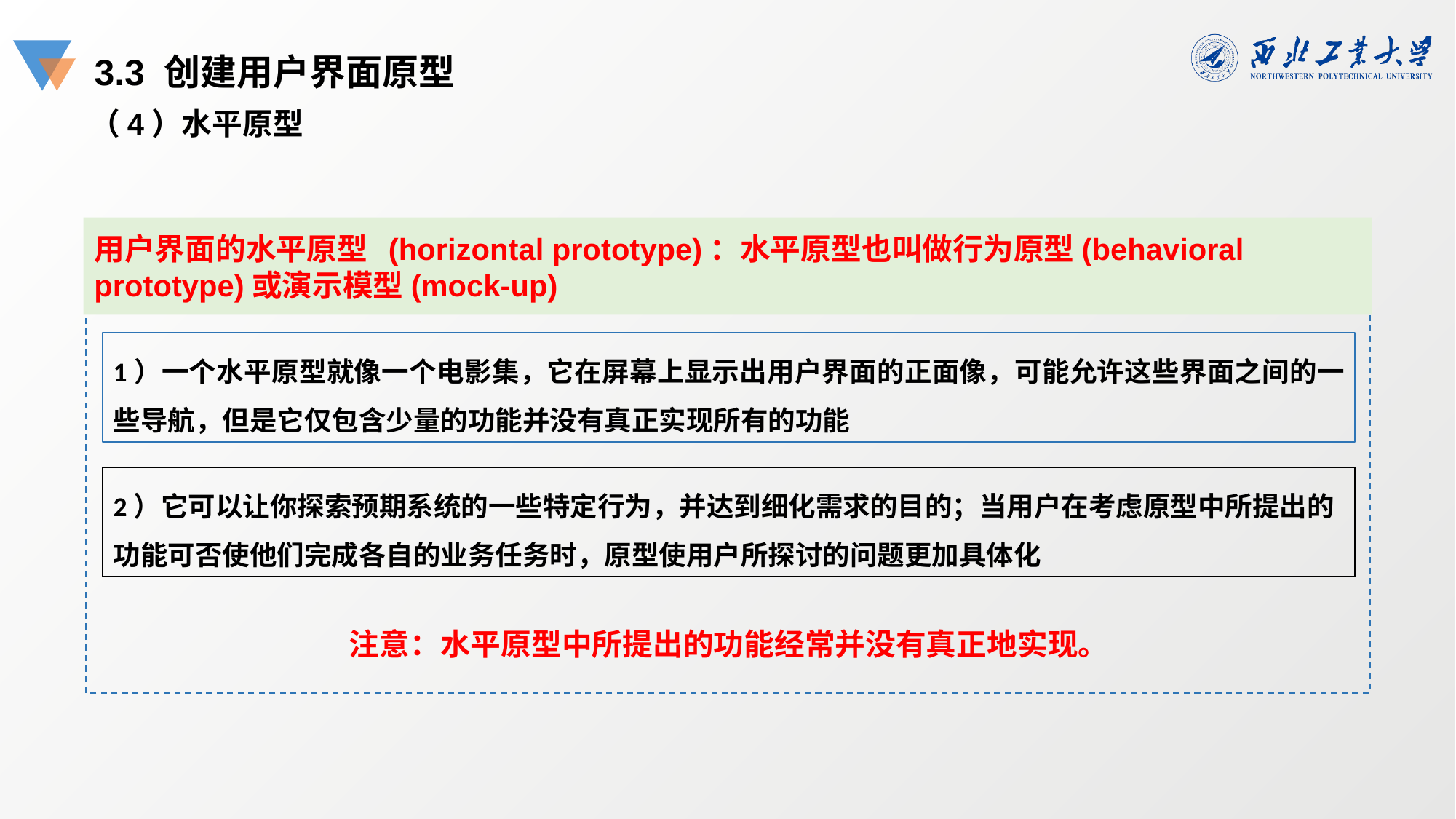

3.3 创建用户界面原型
（4）水平原型
用户界面的水平原型  (horizontal prototype)：水平原型也叫做行为原型(behavioral  prototype)或演示模型(mock-up)

1）一个水平原型就像一个电影集，它在屏幕上显示出用户界面的正面像，可能允许这些界面之间的一些导航，但是它仅包含少量的功能并没有真正实现所有的功能
2）它可以让你探索预期系统的一些特定行为，并达到细化需求的目的；当用户在考虑原型中所提出的功能可否使他们完成各自的业务任务时，原型使用户所探讨的问题更加具体化
注意：水平原型中所提出的功能经常并没有真正地实现。
18